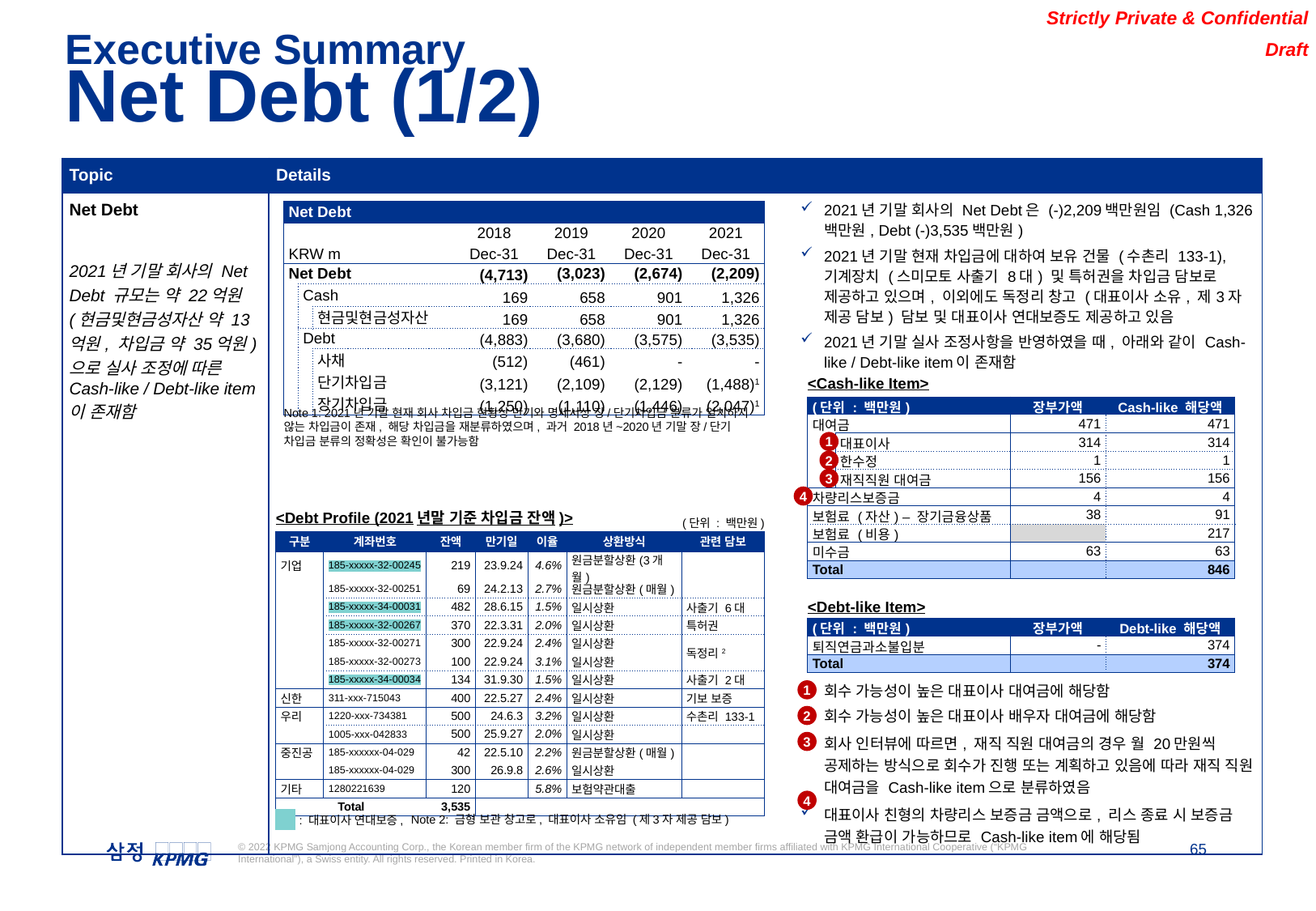

Executive Summary
Net Debt (1/2)
| Topic | Details |
| --- | --- |
| Net Debt 2021년 기말 회사의 Net Debt 규모는 약 22억원 (현금및현금성자산 약 13억원, 차입금 약 35억원)으로 실사 조정에 따른 Cash-like / Debt-like item이 존재함 | 2021년 기말 회사의 Net Debt은 (-)2,209백만원임 (Cash 1,326백만원, Debt (-)3,535백만원) 2021년 기말 현재 차입금에 대하여 보유 건물 (수촌리 133-1), 기계장치 (스미모토 사출기 8대) 및 특허권을 차입금 담보로 제공하고 있으며, 이외에도 독정리 창고 (대표이사 소유, 제3자 제공 담보) 담보 및 대표이사 연대보증도 제공하고 있음 2021년 기말 실사 조정사항을 반영하였을 때, 아래와 같이 Cash-like / Debt-like item이 존재함 회수 가능성이 높은 대표이사 대여금에 해당함 회수 가능성이 높은 대표이사 배우자 대여금에 해당함 회사 인터뷰에 따르면, 재직 직원 대여금의 경우 월 20만원씩 공제하는 방식으로 회수가 진행 또는 계획하고 있음에 따라 재직 직원 대여금을 Cash-like item으로 분류하였음 대표이사 친형의 차량리스 보증금 금액으로, 리스 종료 시 보증금 금액 환급이 가능하므로 Cash-like item에 해당됨 |
| Net Debt |  |  |  |  |  |  |  |
| --- | --- | --- | --- | --- | --- | --- | --- |
|  |  |  |  | 2018 | 2019 | 2020 | 2021 |
| KRW m |  |  |  | Dec-31 | Dec-31 | Dec-31 | Dec-31 |
| Net Debt |  |  |  | (4,713) | (3,023) | (2,674) | (2,209) |
|  | Cash |  |  | 169 | 658 | 901 | 1,326 |
|  |  | 현금및현금성자산 |  | 169 | 658 | 901 | 1,326 |
|  | Debt |  |  | (4,883) | (3,680) | (3,575) | (3,535) |
|  |  | 사채 |  | (512) | (461) | - | - |
|  |  | 단기차입금 |  | (3,121) | (2,109) | (2,129) | (1,488)1 |
|  |  | 장기차입금 |  | (1,250) | (1,110) | (1,446) | (2,047)1 |

<Cash-like Item>
| (단위 : 백만원) |  | 장부가액 | Cash-like 해당액 |
| --- | --- | --- | --- |
| 대여금 |  | 471 | 471 |
|  | 대표이사 | 314 | 314 |
|  | 한수정 | 1 | 1 |
|  | 재직직원 대여금 | 156 | 156 |
| 차량리스보증금 |  | 4 | 4 |
| 보험료 (자산) – 장기금융상품 |  | 38 | 91 |
| 보험료 (비용) |  |  | 217 |
| 미수금 |  | 63 | 63 |
| Total |  |  | 846 |
Note 1: 2021년 기말 현재 회사 차입금 현황상 만기와 명세서상 장/단기차입금 분류가 일치하지 않는 차입금이 존재, 해당 차입금을 재분류하였으며, 과거 2018년~2020년 기말 장/단기 차입금 분류의 정확성은 확인이 불가능함
1
2
3
4
<Debt Profile (2021년말 기준 차입금 잔액)>
(단위 : 백만원)
| 구분 | 계좌번호 | 잔액 | 만기일 | 이율 | 상환방식 | 관련 담보 |
| --- | --- | --- | --- | --- | --- | --- |
| 기업 | 185-xxxxx-32-00245 | 219 | 23.9.24 | 4.6% | 원금분할상환(3개월) |  |
|  | 185-xxxxx-32-00251 | 69 | 24.2.13 | 2.7% | 원금분할상환(매월) |  |
|  | 185-xxxxx-34-00031 | 482 | 28.6.15 | 1.5% | 일시상환 | 사출기 6대 |
|  | 185-xxxxx-32-00267 | 370 | 22.3.31 | 2.0% | 일시상환 | 특허권 |
|  | 185-xxxxx-32-00271 | 300 | 22.9.24 | 2.4% | 일시상환 | 독정리2 |
|  | 185-xxxxx-32-00273 | 100 | 22.9.24 | 3.1% | 일시상환 |  |
|  | 185-xxxxx-34-00034 | 134 | 31.9.30 | 1.5% | 일시상환 | 사출기 2대 |
| 신한 | 311-xxx-715043 | 400 | 22.5.27 | 2.4% | 일시상환 | 기보 보증 |
| 우리 | 1220-xxx-734381 | 500 | 24.6.3 | 3.2% | 일시상환 | 수촌리 133-1 |
|  | 1005-xxx-042833 | 500 | 25.9.27 | 2.0% | 일시상환 |  |
| 중진공 | 185-xxxxxx-04-029 | 42 | 22.5.10 | 2.2% | 원금분할상환(매월) |  |
|  | 185-xxxxxx-04-029 | 300 | 26.9.8 | 2.6% | 일시상환 |  |
| 기타 | 1280221639 | 120 |  | 5.8% | 보험약관대출 |  |
| Total |  | 3,535 |  |  |  |  |
<Debt-like Item>
| (단위 : 백만원) | 장부가액 | Debt-like 해당액 |
| --- | --- | --- |
| 퇴직연금과소불입분 | - | 374 |
| Total |  | 374 |
1
2
3
4

Note 2: 금형 보관 창고로, 대표이사 소유임 (제3자 제공 담보)
: 대표이사 연대보증,